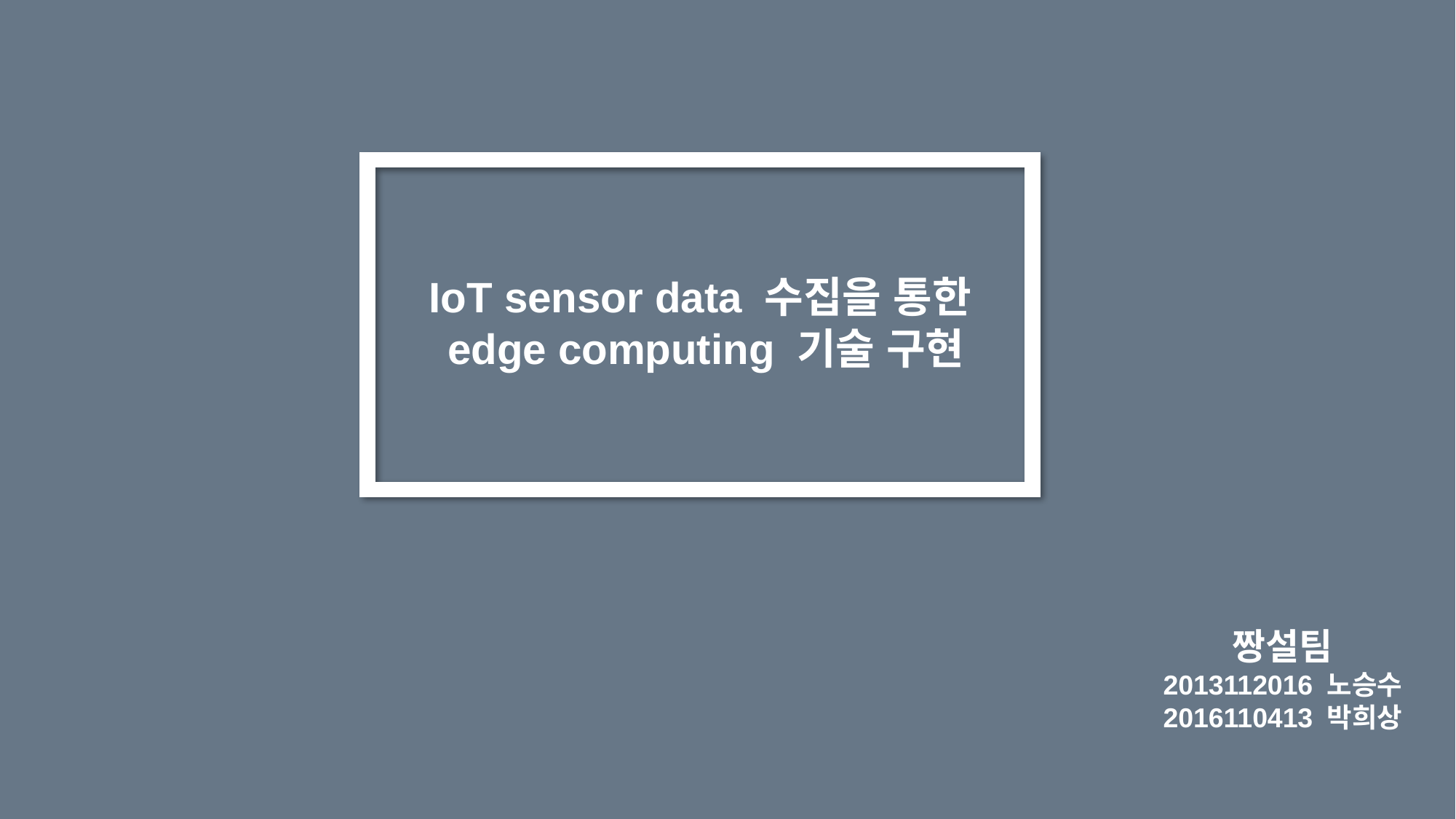

IoT sensor data 수집을 통한
 edge computing 기술 구현

짱설팀
2013112016 노승수
2016110413 박희상